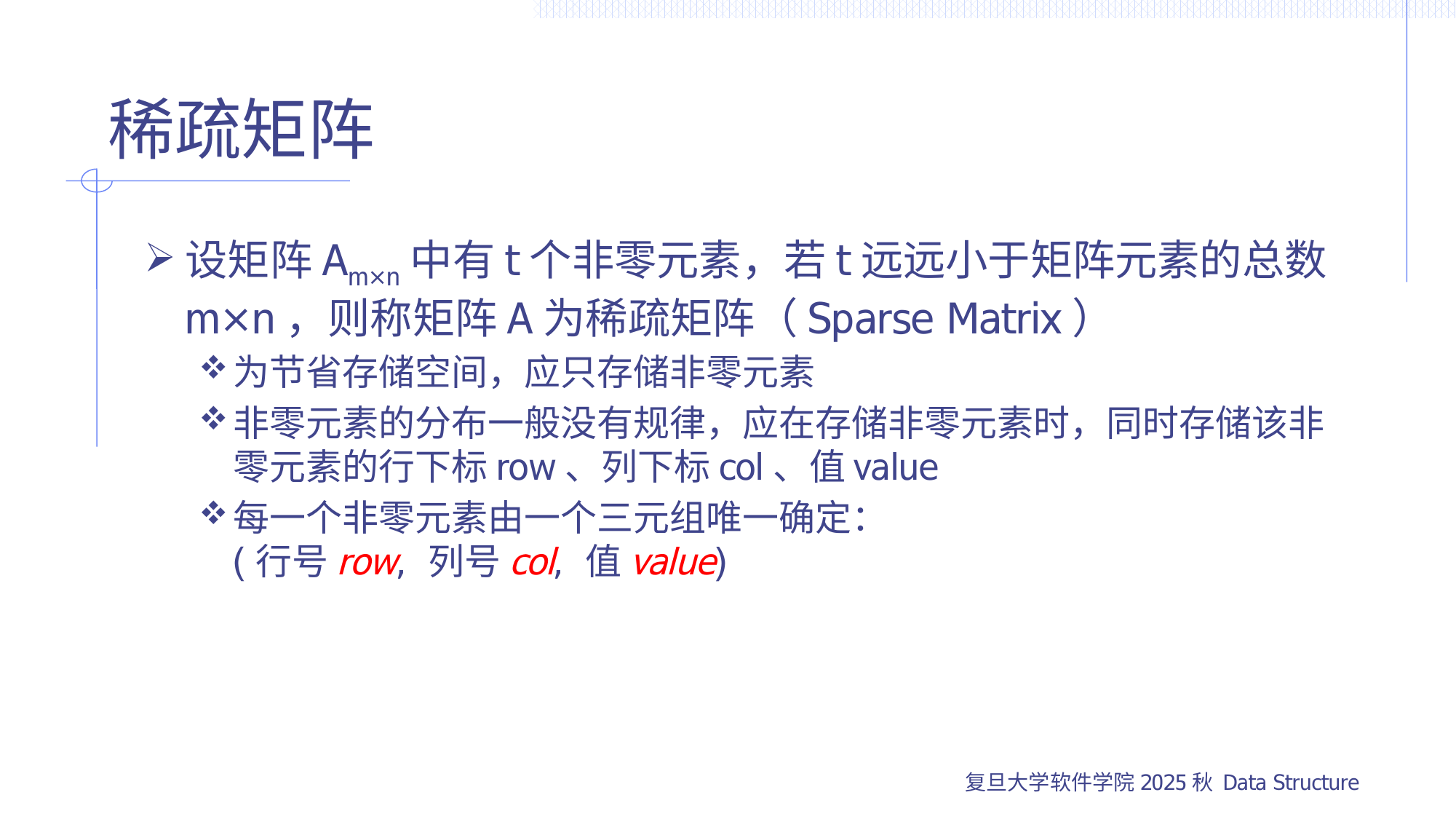

# 稀疏矩阵
设矩阵Am×n中有t个非零元素，若t远远小于矩阵元素的总数m×n，则称矩阵A为稀疏矩阵（Sparse Matrix）
为节省存储空间，应只存储非零元素
非零元素的分布一般没有规律，应在存储非零元素时，同时存储该非零元素的行下标row、列下标col、值value
每一个非零元素由一个三元组唯一确定：
(行号row, 列号col, 值value)